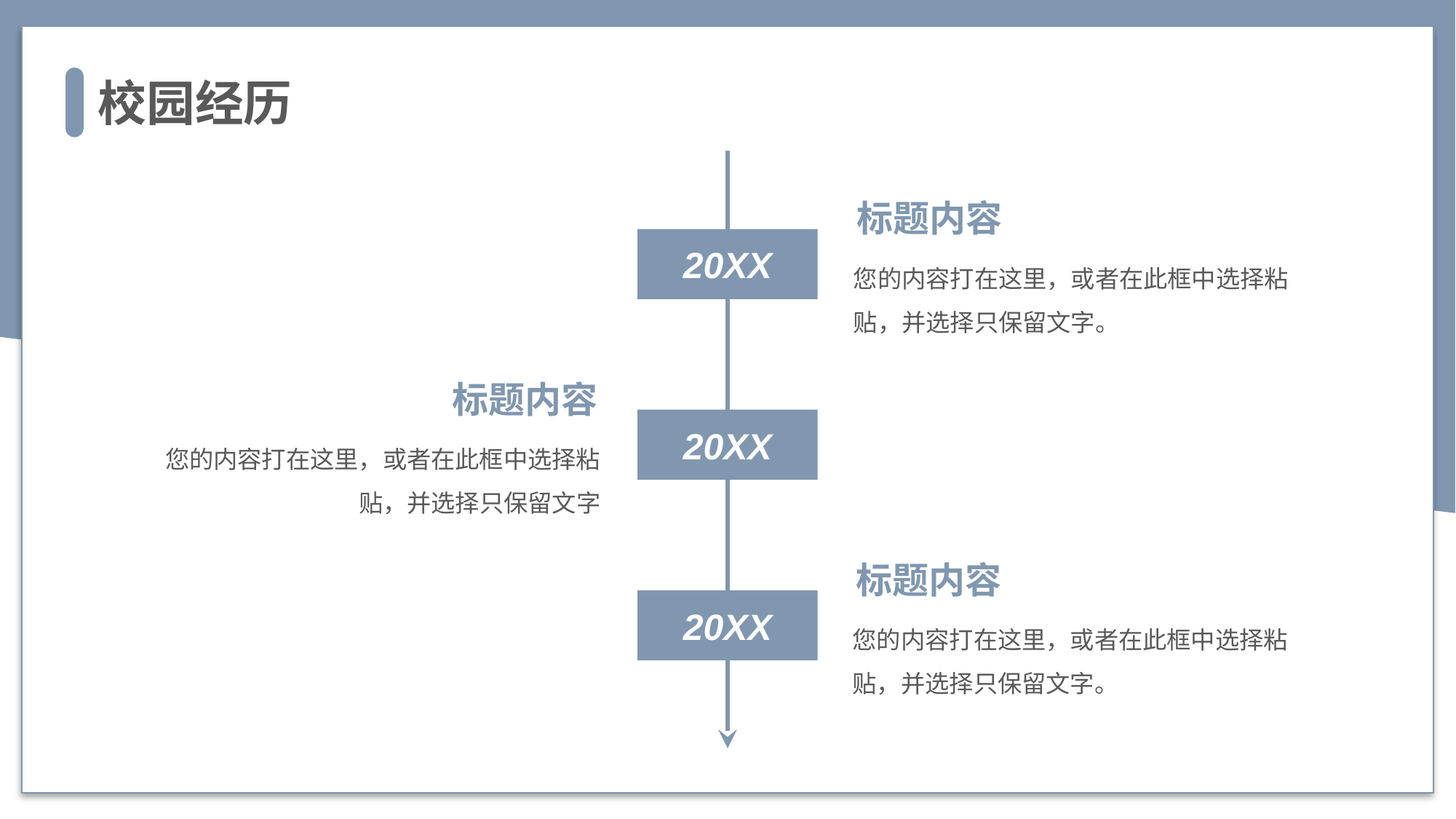

校园经历
标题内容
您的内容打在这里，或者在此框中选择粘贴，并选择只保留文字。
20XX
标题内容
您的内容打在这里，或者在此框中选择粘贴，并选择只保留文字
20XX
标题内容
您的内容打在这里，或者在此框中选择粘贴，并选择只保留文字。
20XX